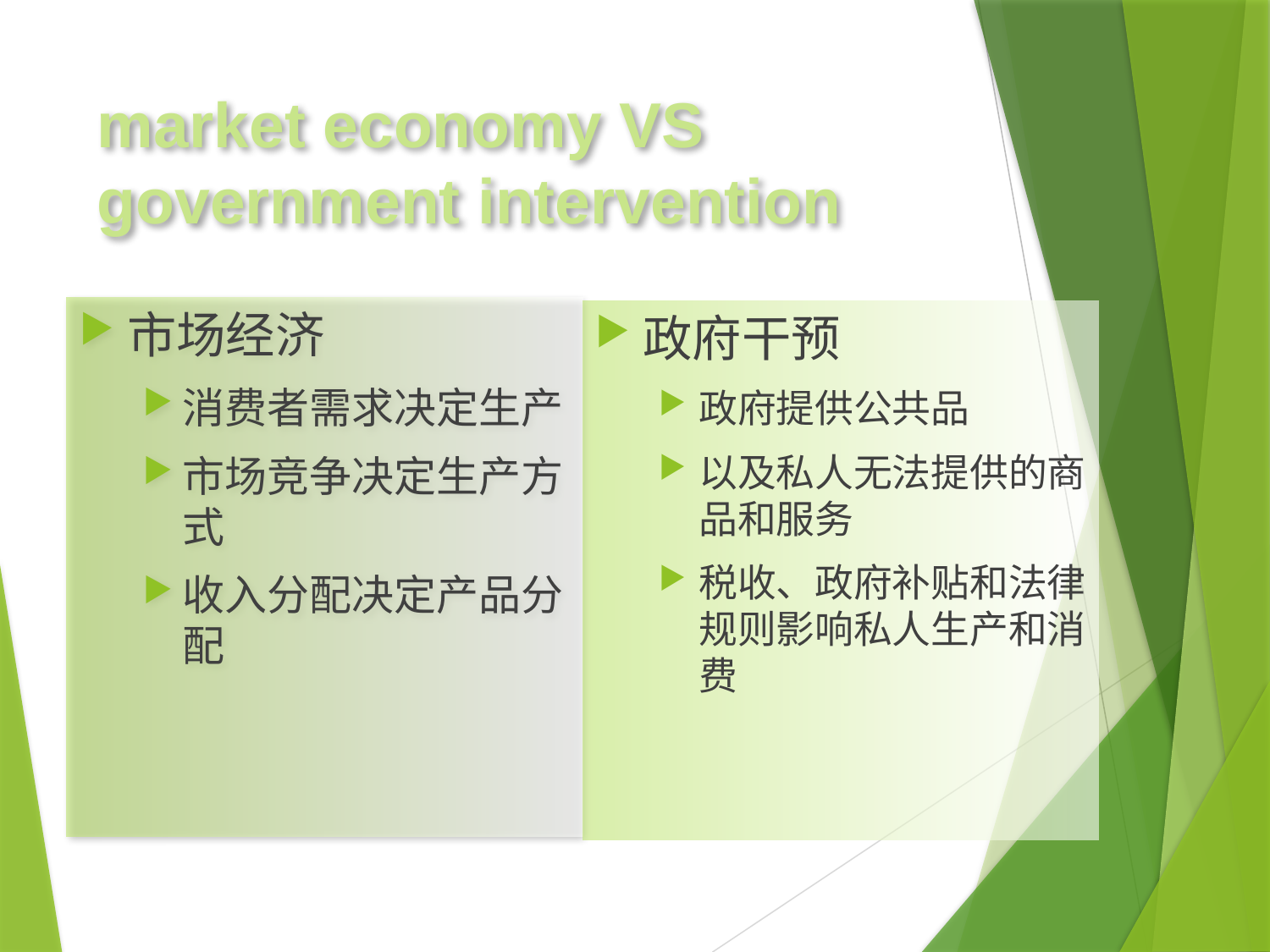

# market economy VS government intervention
市场经济
消费者需求决定生产
市场竞争决定生产方式
收入分配决定产品分配
政府干预
政府提供公共品
以及私人无法提供的商品和服务
税收、政府补贴和法律规则影响私人生产和消费